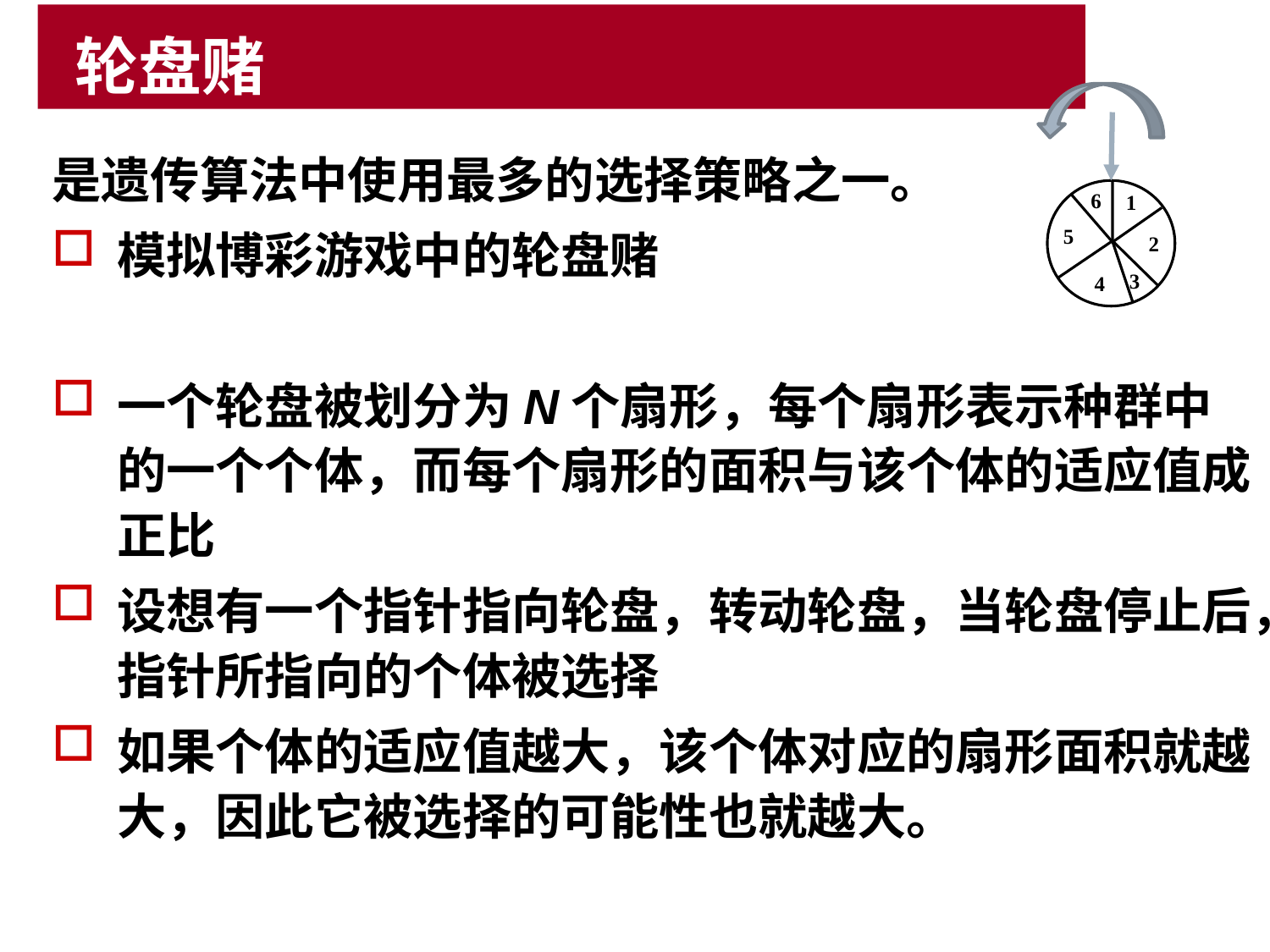

# 轮盘赌

是遗传算法中使用最多的选择策略之一。
模拟博彩游戏中的轮盘赌

一个轮盘被划分为N个扇形，每个扇形表示种群中的一个个体，而每个扇形的面积与该个体的适应值成正比
设想有一个指针指向轮盘，转动轮盘，当轮盘停止后，指针所指向的个体被选择
如果个体的适应值越大，该个体对应的扇形面积就越大，因此它被选择的可能性也就越大。

6
1

5
2

3
4